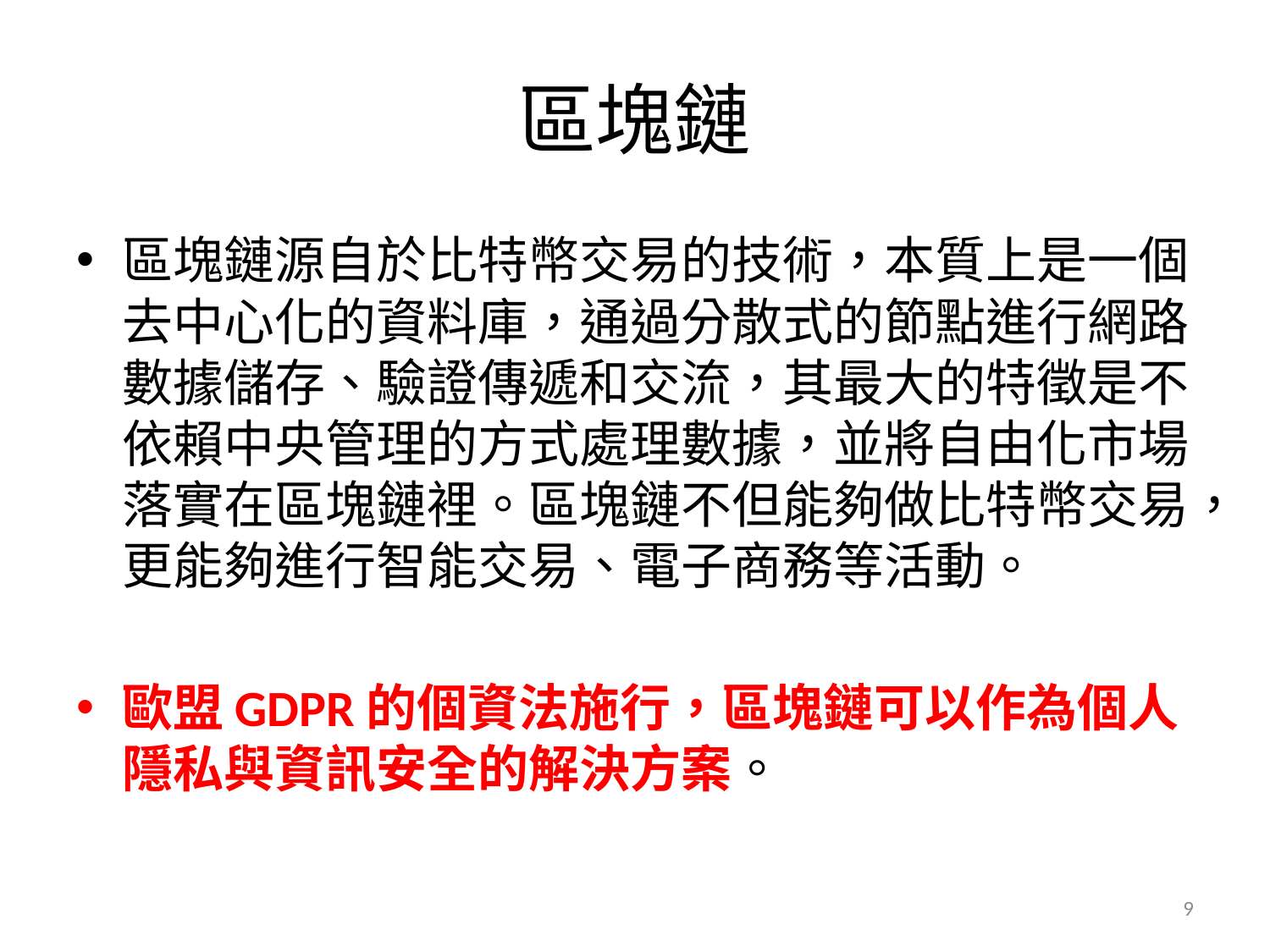

# 區塊鏈
區塊鏈源自於比特幣交易的技術，本質上是一個去中心化的資料庫，通過分散式的節點進行網路數據儲存、驗證傳遞和交流，其最大的特徵是不依賴中央管理的方式處理數據，並將自由化市場落實在區塊鏈裡。區塊鏈不但能夠做比特幣交易，更能夠進行智能交易、電子商務等活動。

歐盟GDPR的個資法施行，區塊鏈可以作為個人隱私與資訊安全的解決方案。
9